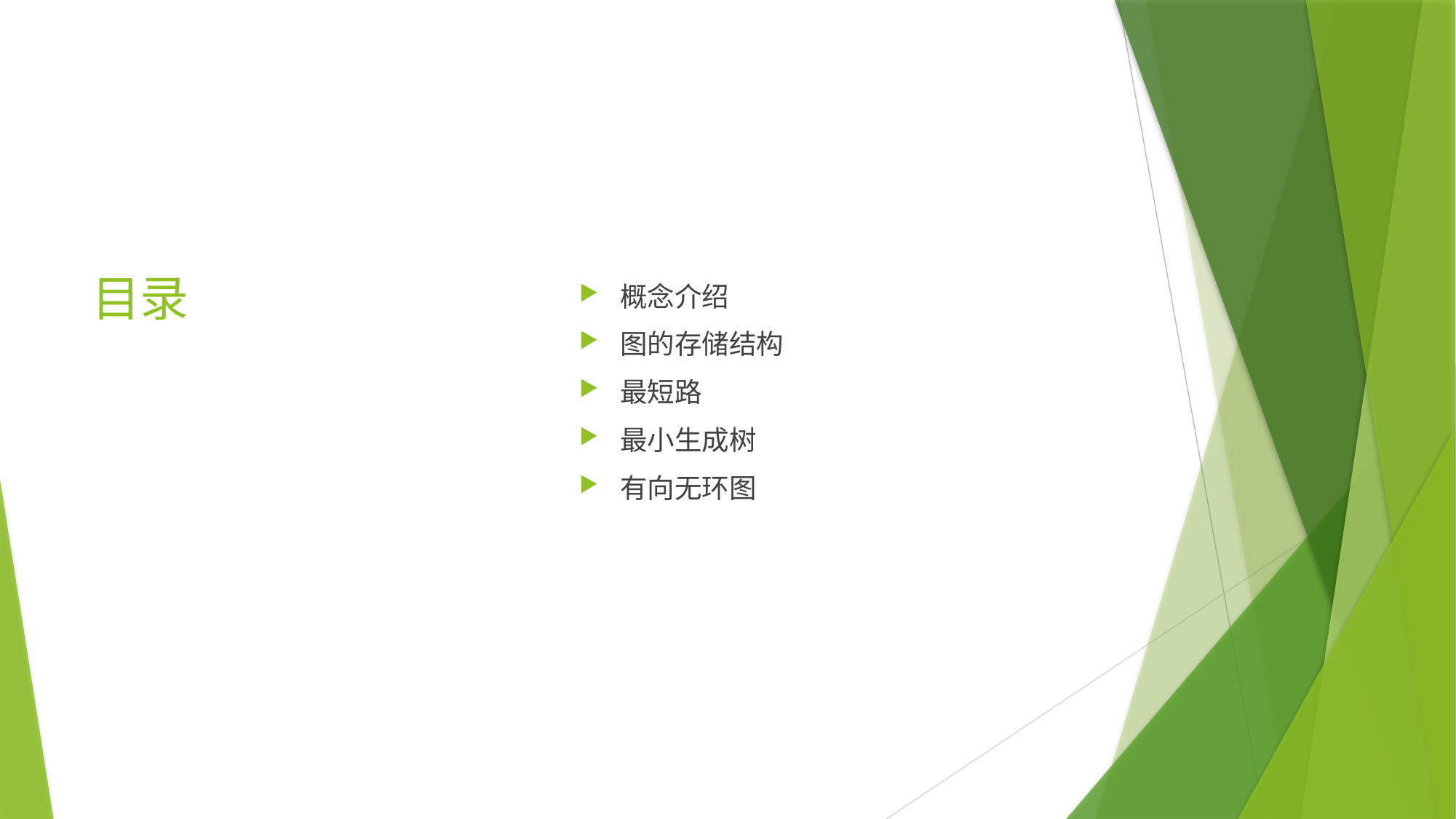

概念介绍
图的存储结构
最短路
最小生成树
有向无环图
# 目录